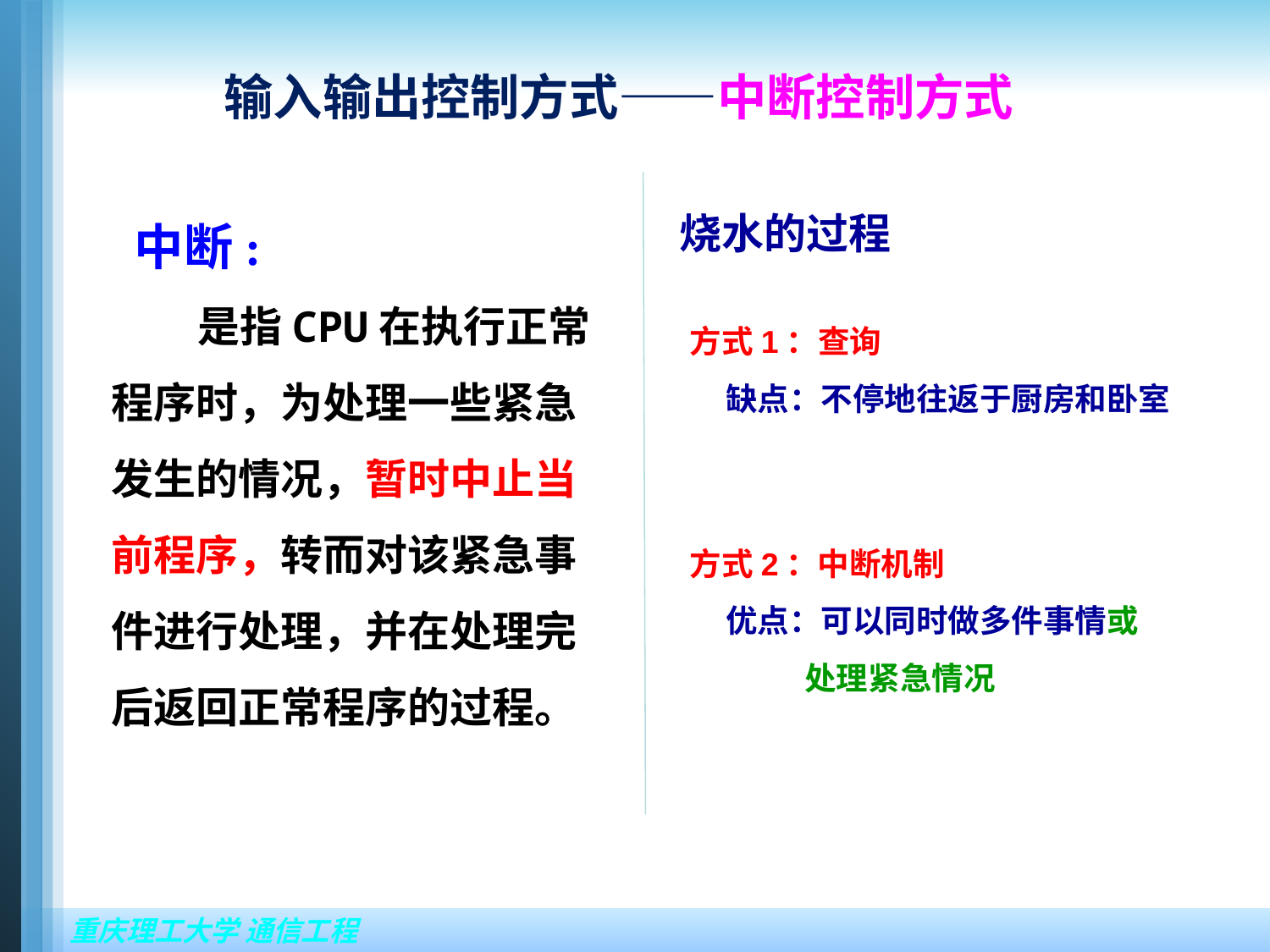

输入输出控制方式——中断控制方式
 中断:
        是指CPU在执行正常程序时，为处理一些紧急发生的情况，暂时中止当前程序，转而对该紧急事件进行处理，并在处理完后返回正常程序的过程。
烧水的过程
方式1：查询
     缺点：不停地往返于厨房和卧室
方式2：中断机制
     优点：可以同时做多件事情或
                处理紧急情况